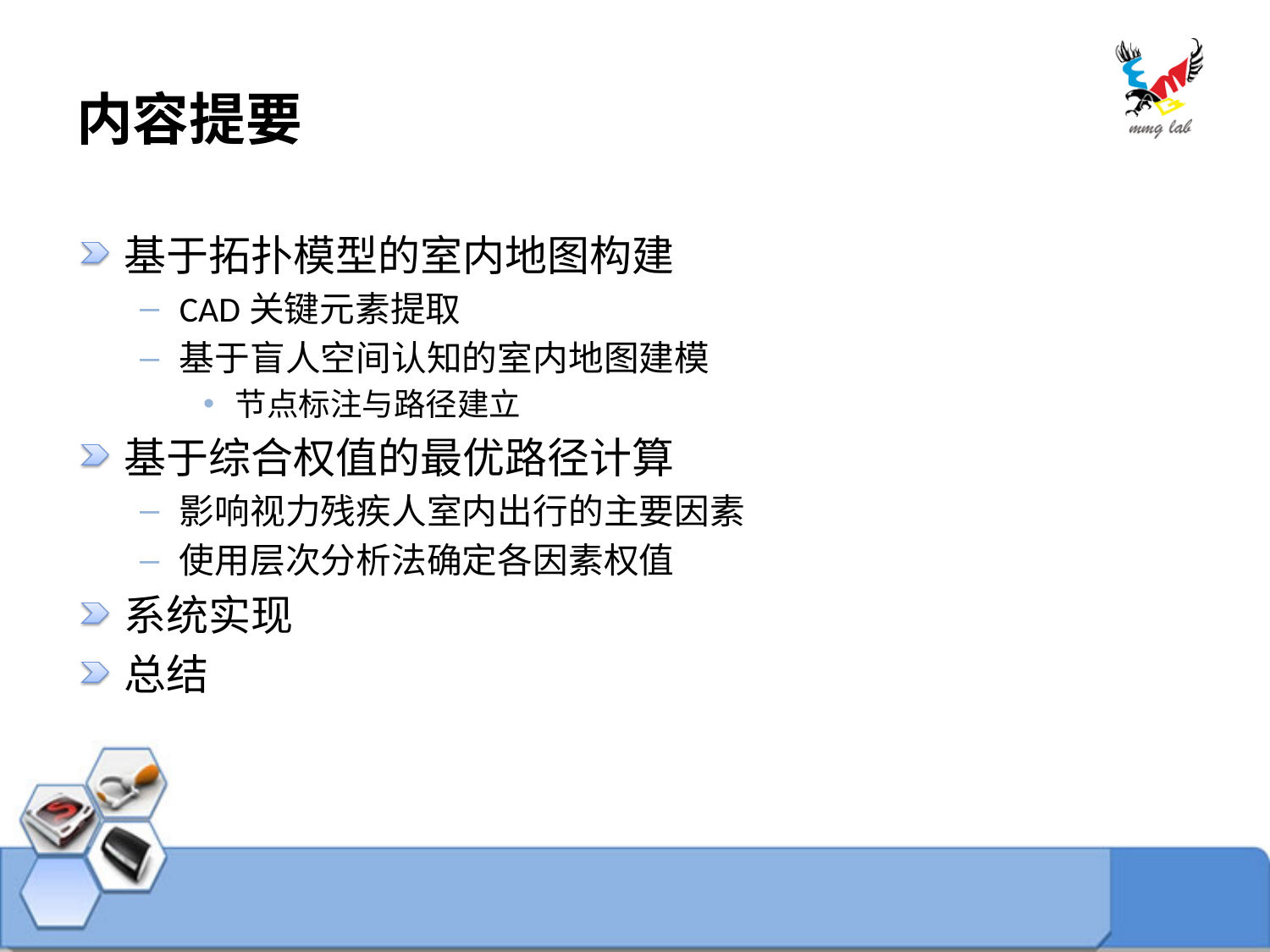

# 内容提要
基于拓扑模型的室内地图构建
CAD关键元素提取
基于盲人空间认知的室内地图建模
节点标注与路径建立
基于综合权值的最优路径计算
影响视力残疾人室内出行的主要因素
使用层次分析法确定各因素权值
系统实现
总结